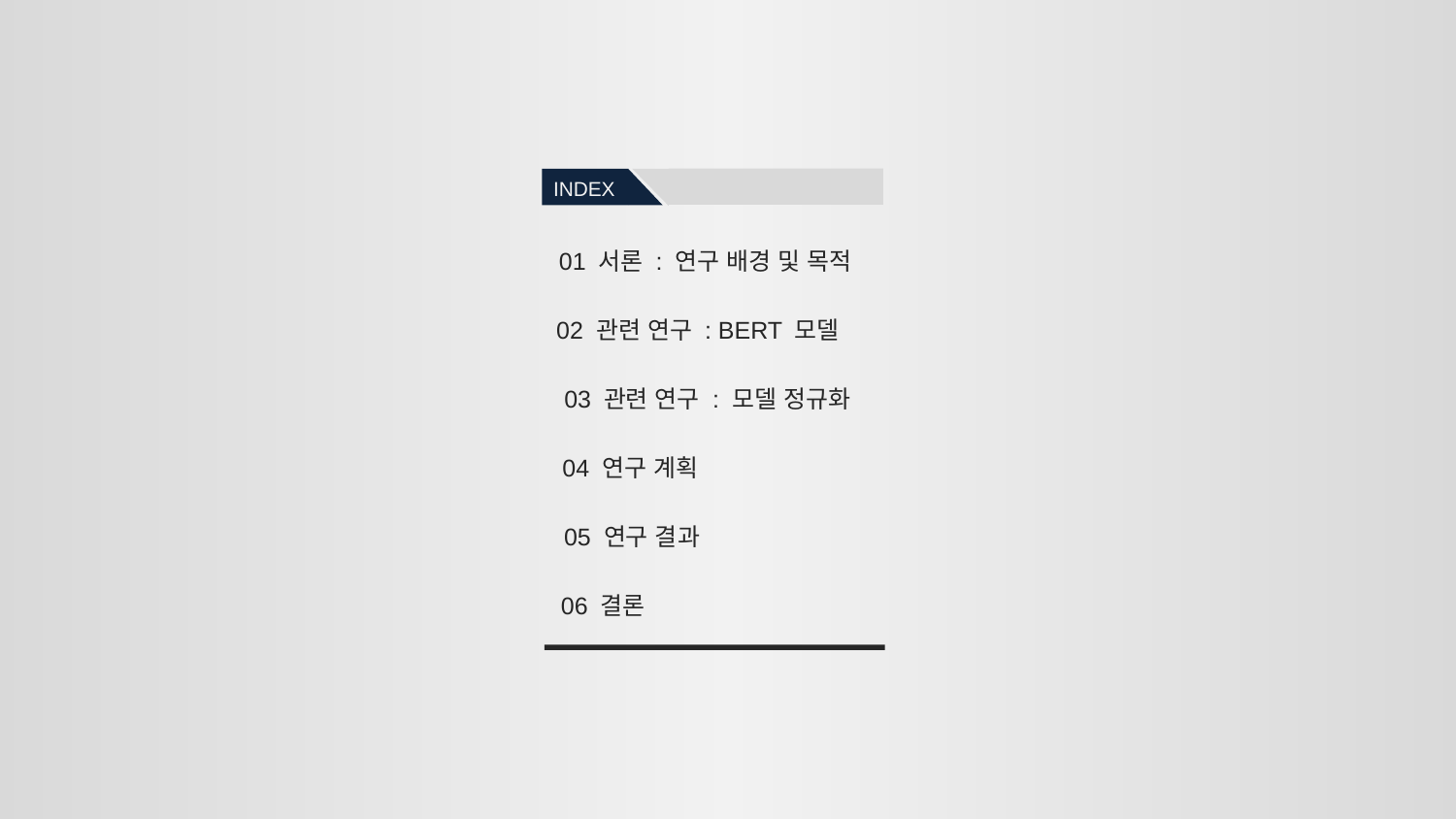

INDEX

01 서론 : 연구 배경 및 목적
02 관련 연구 : BERT 모델
03 관련 연구 : 모델 정규화
04 연구 계획
05 연구 결과
06 결론